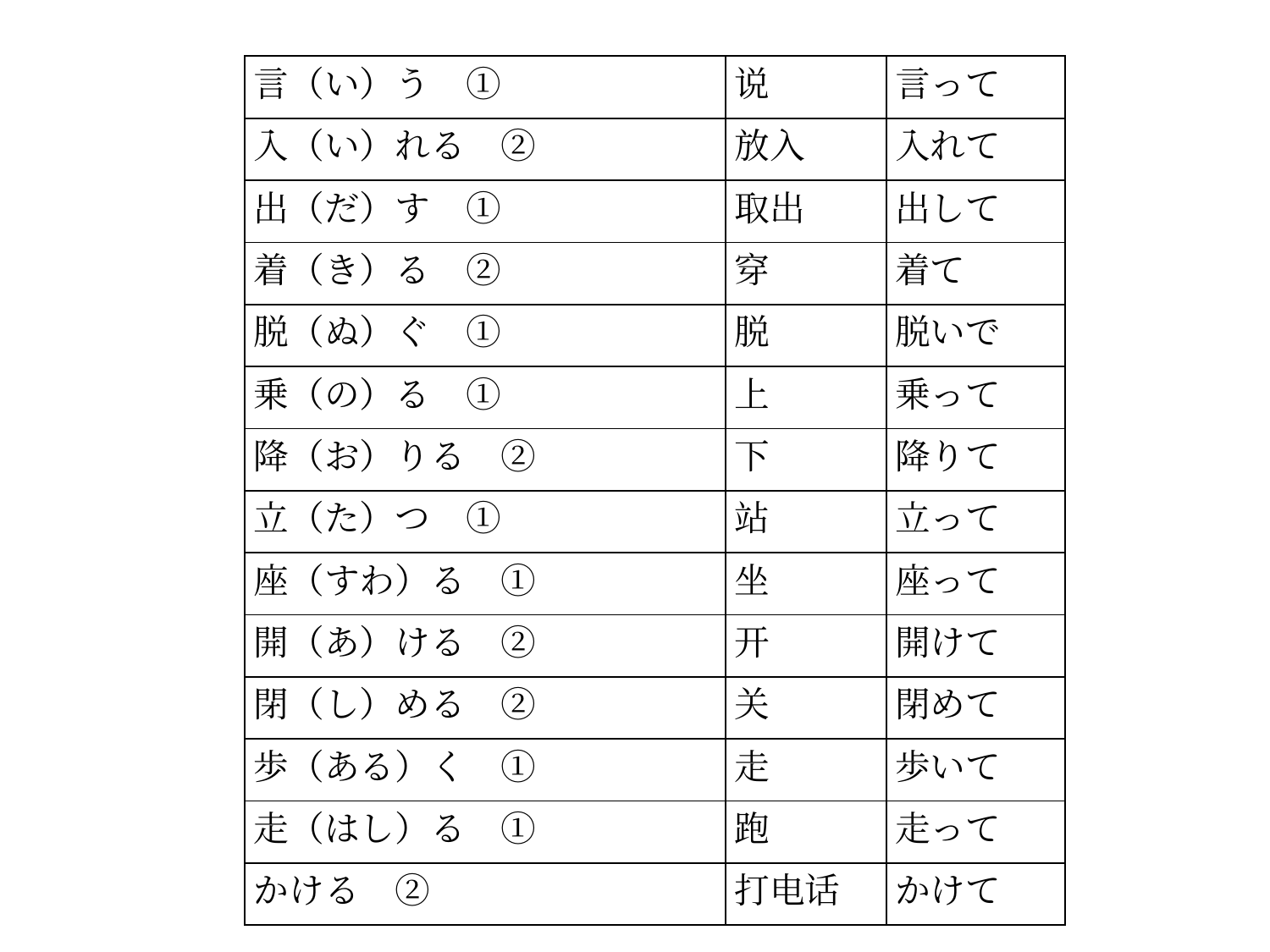

#
| 言（い）う　① | 说 | 言って |
| --- | --- | --- |
| 入（い）れる　② | 放入 | 入れて |
| 出（だ）す　① | 取出 | 出して |
| 着（き）る　② | 穿 | 着て |
| 脱（ぬ）ぐ　① | 脱 | 脱いで |
| 乗（の）る　① | 上 | 乗って |
| 降（お）りる　② | 下 | 降りて |
| 立（た）つ　① | 站 | 立って |
| 座（すわ）る　① | 坐 | 座って |
| 開（あ）ける　② | 开 | 開けて |
| 閉（し）める　② | 关 | 閉めて |
| 歩（ある）く　① | 走 | 歩いて |
| 走（はし）る　① | 跑 | 走って |
| かける　② | 打电话 | かけて |